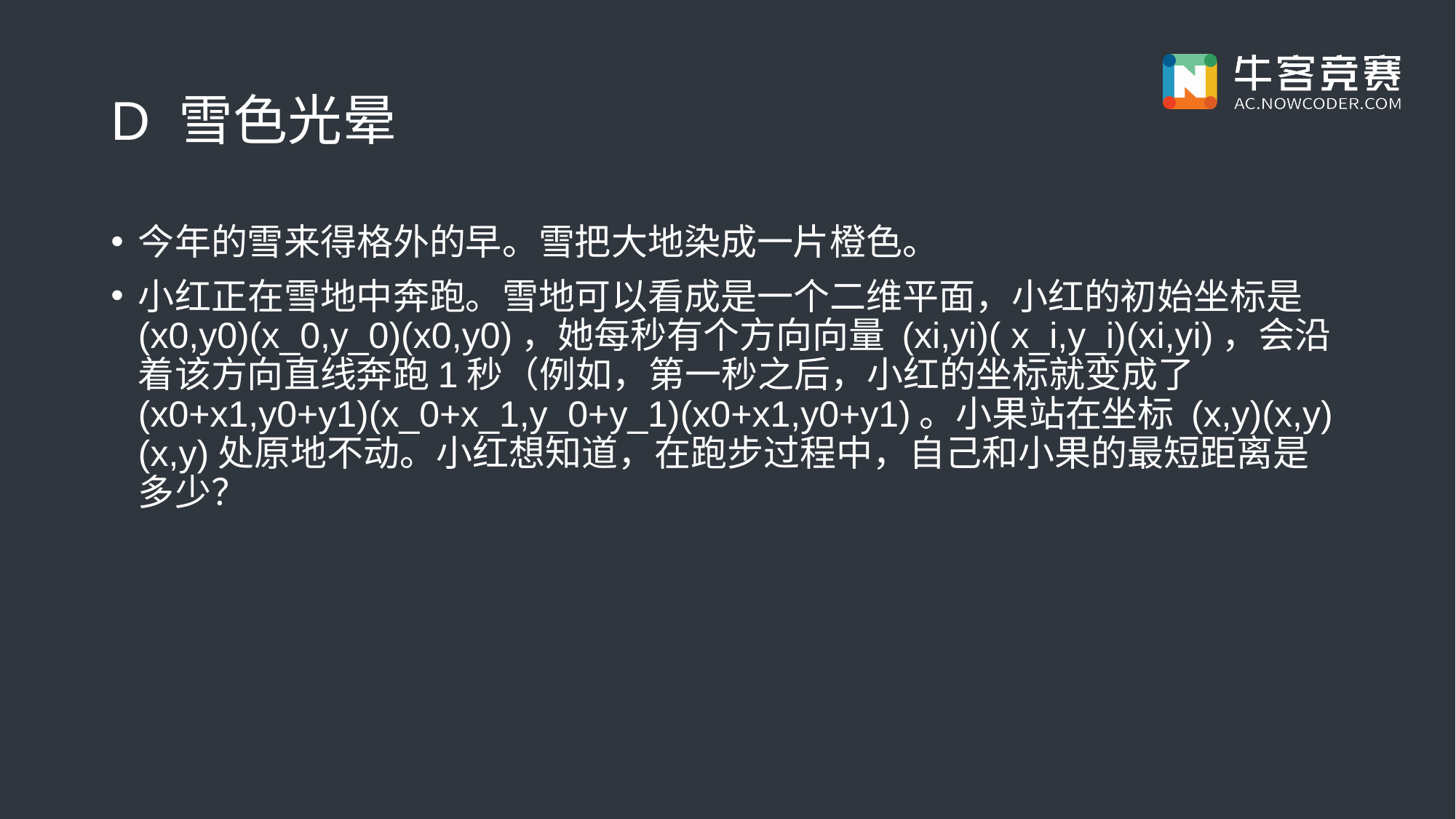

# D 雪色光晕
今年的雪来得格外的早。雪把大地染成一片橙色。
小红正在雪地中奔跑。雪地可以看成是一个二维平面，小红的初始坐标是 (x0,y0)(x_0,y_0)(x0​,y0​)，她每秒有个方向向量 (xi,yi)( x_i,y_i)(xi​,yi​)，会沿着该方向直线奔跑1秒（例如，第一秒之后，小红的坐标就变成了 (x0+x1,y0+y1)(x_0+x_1,y_0+y_1)(x0​+x1​,y0​+y1​)。小果站在坐标 (x,y)(x,y)(x,y)处原地不动。小红想知道，在跑步过程中，自己和小果的最短距离是多少？